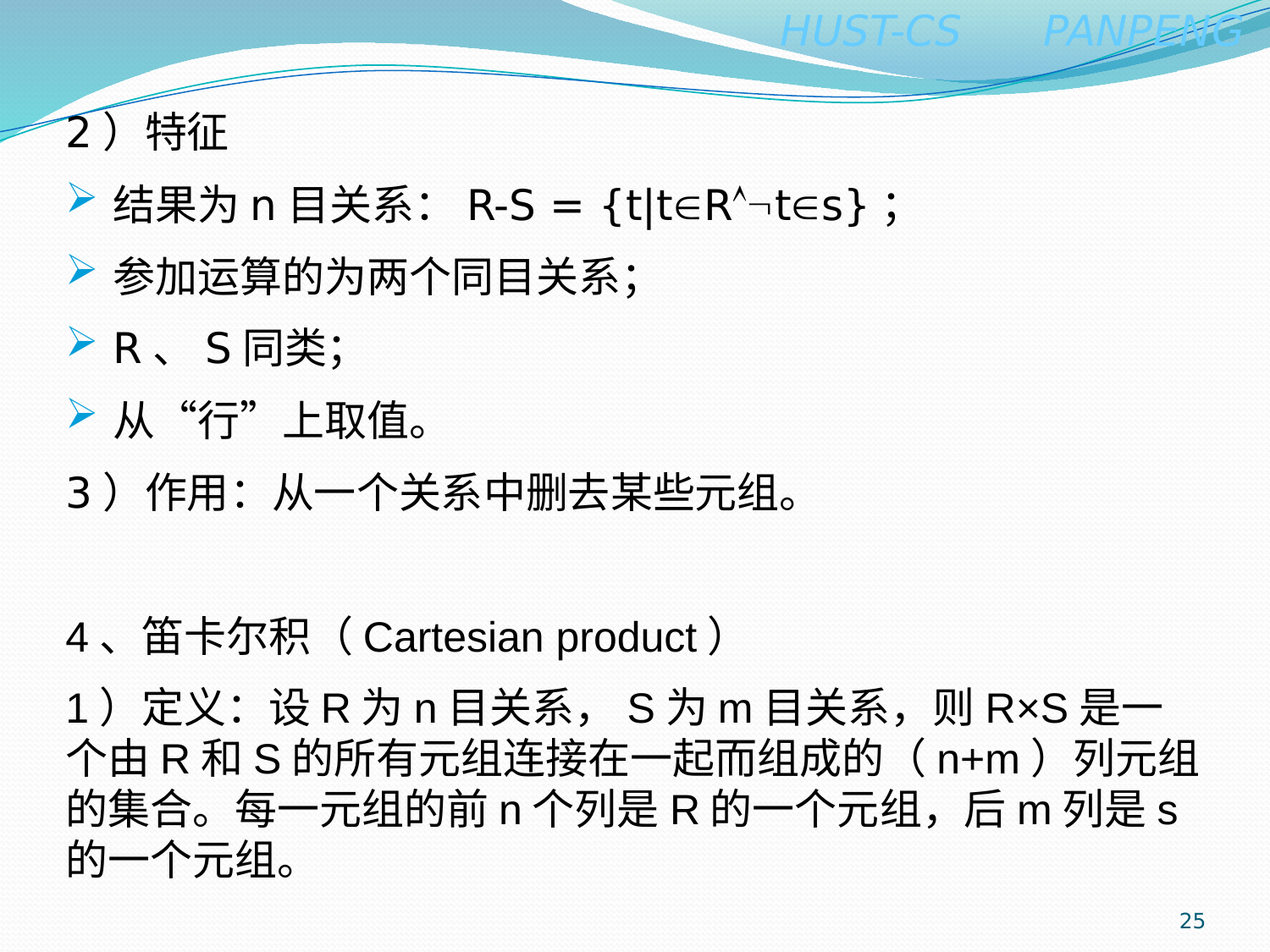

2）特征
结果为n目关系：R-S = {t|t∈R∧¬t∈s}；
参加运算的为两个同目关系；
R、S同类；
从“行”上取值。
3）作用：从一个关系中删去某些元组。

4、笛卡尔积（Cartesian product）
1）定义：设R为n目关系，S为m目关系，则R×S是一个由R和S的所有元组连接在一起而组成的（n+m）列元组的集合。每一元组的前n个列是R的一个元组，后m列是s的一个元组。
25